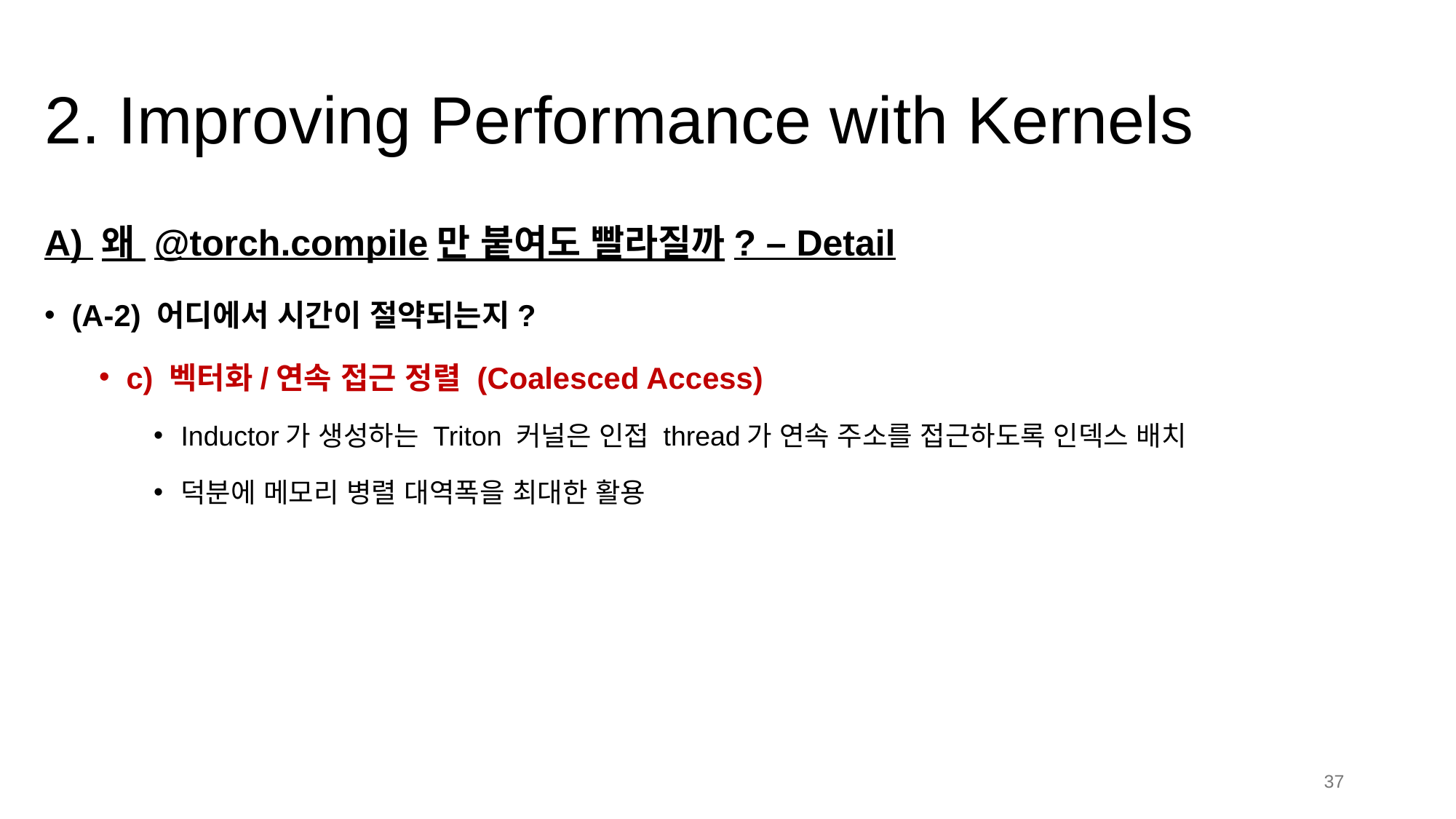

# 2. Improving Performance with Kernels
A) 왜 @torch.compile만 붙여도 빨라질까? – Detail
(A-2) 어디에서 시간이 절약되는지?
c) 벡터화/연속 접근 정렬 (Coalesced Access)
Inductor가 생성하는 Triton 커널은 인접 thread가 연속 주소를 접근하도록 인덱스 배치
덕분에 메모리 병렬 대역폭을 최대한 활용
37